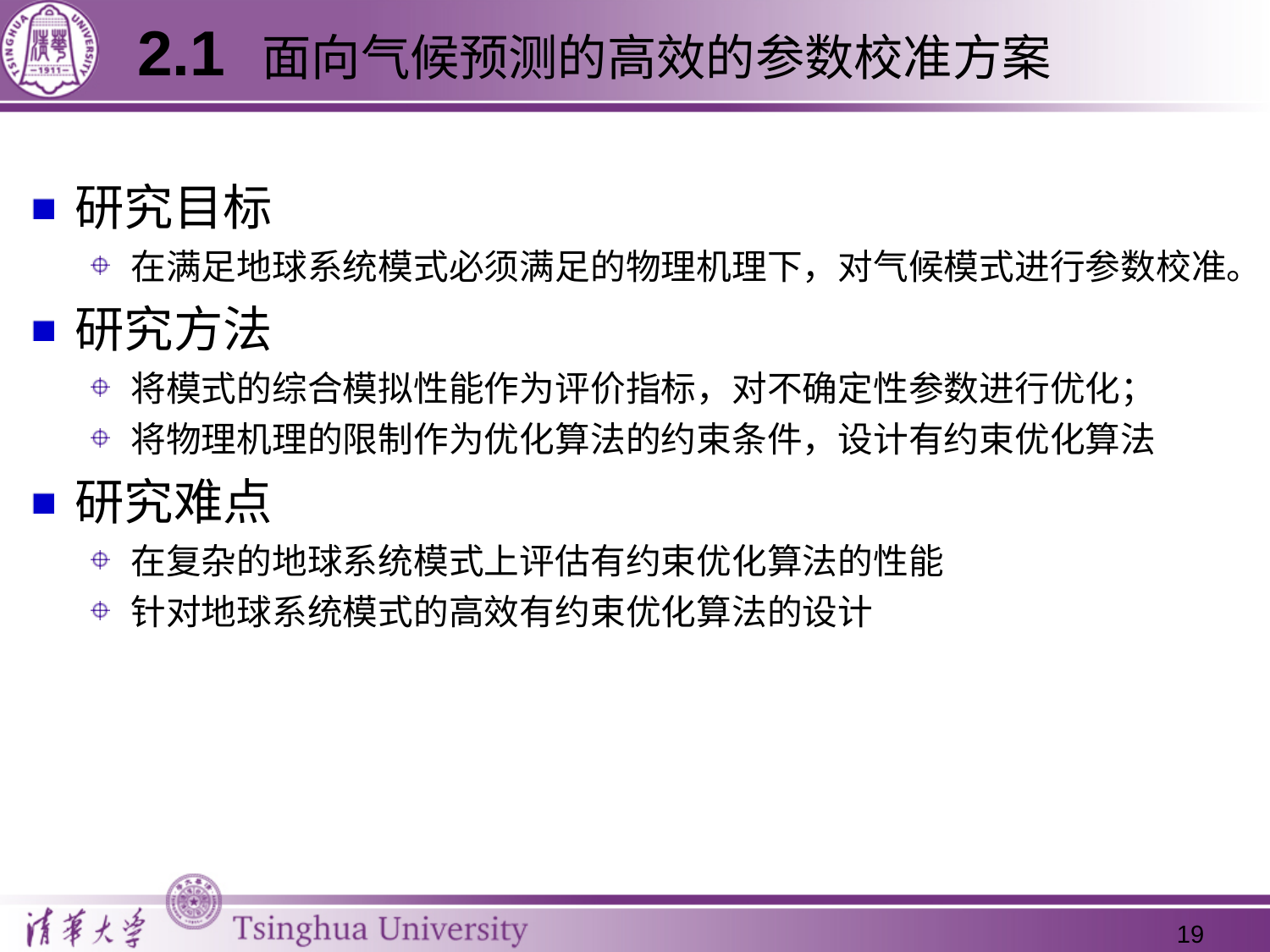

2.1 面向气候预测的高效的参数校准方案

研究目标
在满足地球系统模式必须满足的物理机理下，对气候模式进行参数校准。
研究方法
将模式的综合模拟性能作为评价指标，对不确定性参数进行优化；
将物理机理的限制作为优化算法的约束条件，设计有约束优化算法
研究难点
在复杂的地球系统模式上评估有约束优化算法的性能
针对地球系统模式的高效有约束优化算法的设计

19